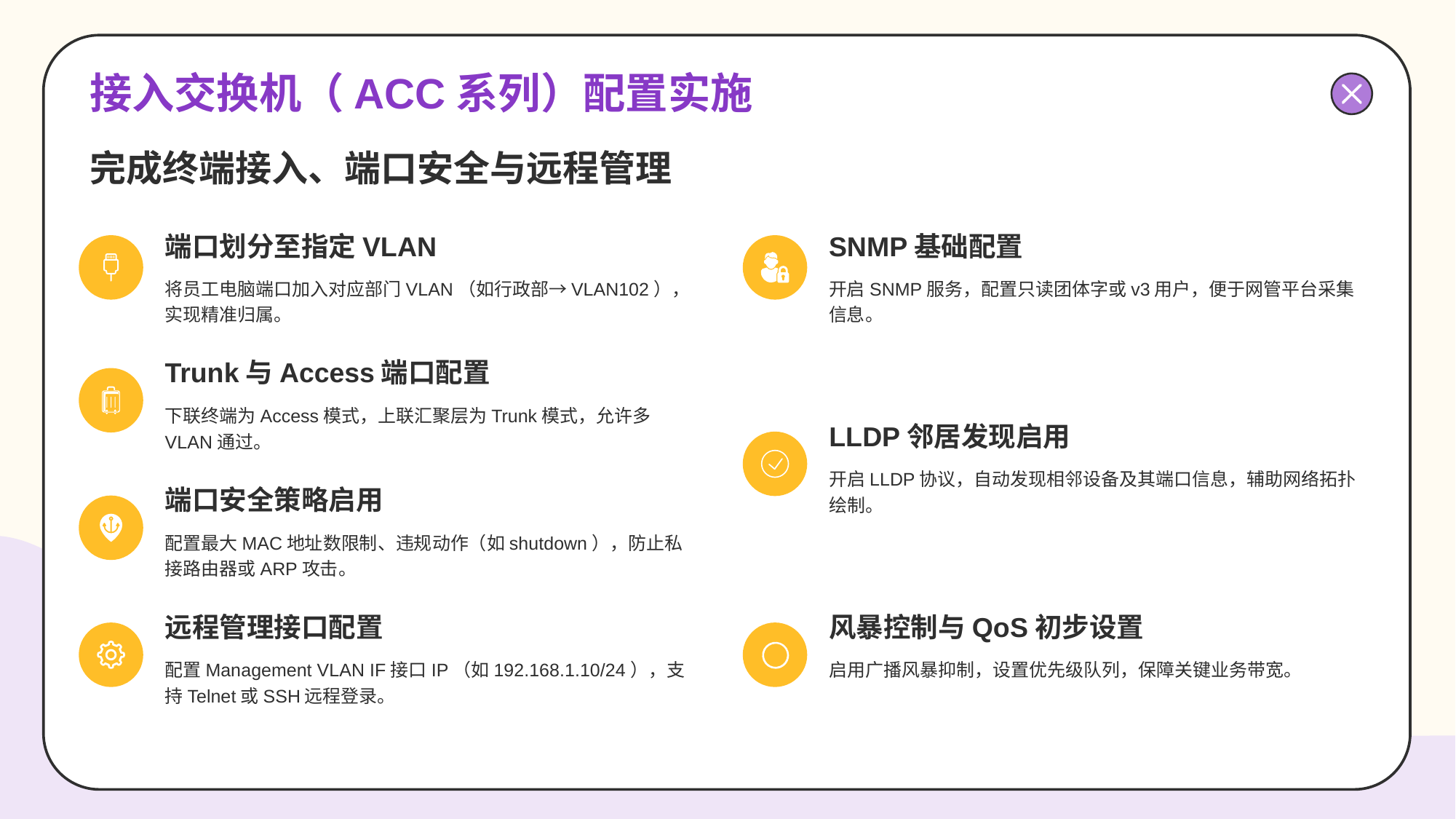

# 接入交换机（ACC系列）配置实施
完成终端接入、端口安全与远程管理
端口划分至指定VLAN

将员工电脑端口加入对应部门VLAN（如行政部→VLAN102），实现精准归属。
SNMP基础配置

开启SNMP服务，配置只读团体字或v3用户，便于网管平台采集信息。
Trunk与Access端口配置

下联终端为Access模式，上联汇聚层为Trunk模式，允许多VLAN通过。
LLDP邻居发现启用

开启LLDP协议，自动发现相邻设备及其端口信息，辅助网络拓扑绘制。
端口安全策略启用

配置最大MAC地址数限制、违规动作（如shutdown），防止私接路由器或ARP攻击。
远程管理接口配置

配置Management VLAN IF接口IP（如192.168.1.10/24），支持Telnet或SSH远程登录。
风暴控制与QoS初步设置

启用广播风暴抑制，设置优先级队列，保障关键业务带宽。